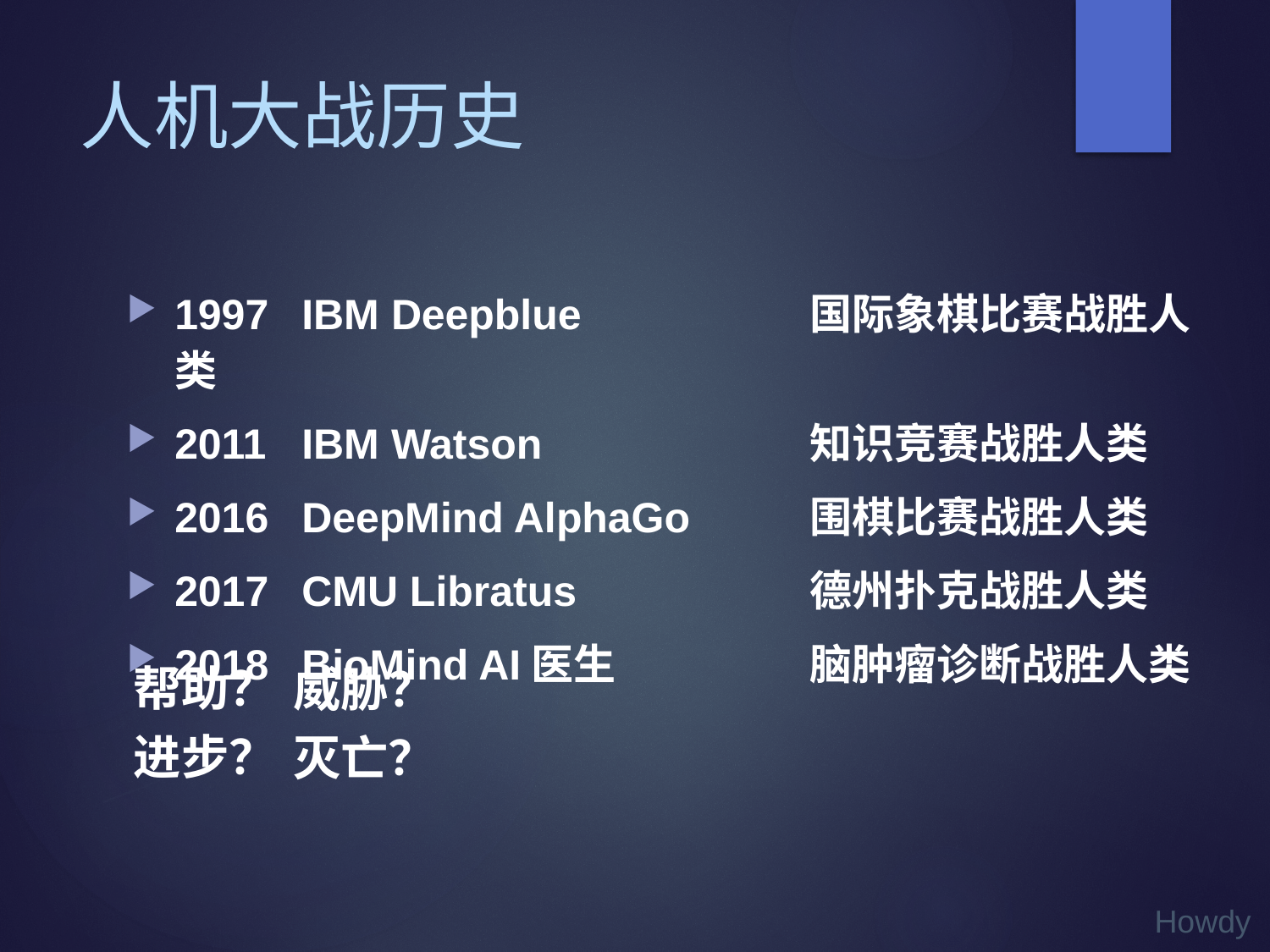

# 人机大战历史
1997	IBM Deepblue		国际象棋比赛战胜人类
2011	IBM Watson			知识竞赛战胜人类
2016	DeepMind AlphaGo	围棋比赛战胜人类
2017	CMU Libratus		德州扑克战胜人类
2018	BioMind AI医生		脑肿瘤诊断战胜人类
帮助？
威胁？
进步？
灭亡？